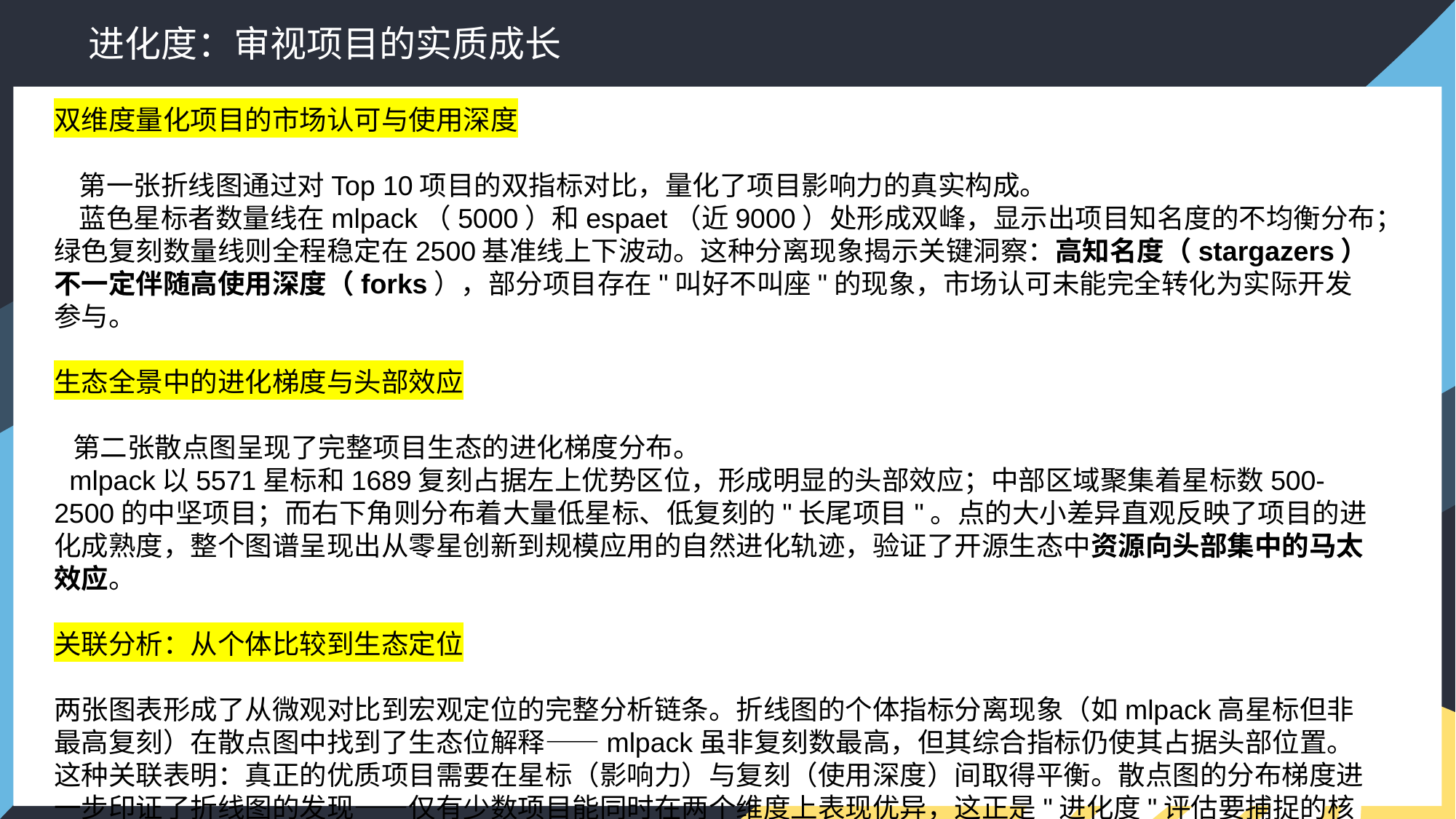

进化度：审视项目的实质成长
双维度量化项目的市场认可与使用深度

   第一张折线图通过对Top 10项目的双指标对比，量化了项目影响力的真实构成。
   蓝色星标者数量线在mlpack（5000）和espaet（近9000）处形成双峰，显示出项目知名度的不均衡分布；绿色复刻数量线则全程稳定在2500基准线上下波动。这种分离现象揭示关键洞察：高知名度（stargazers）不一定伴随高使用深度（forks），部分项目存在"叫好不叫座"的现象，市场认可未能完全转化为实际开发参与。

生态全景中的进化梯度与头部效应

  第二张散点图呈现了完整项目生态的进化梯度分布。
  mlpack以5571星标和1689复刻占据左上优势区位，形成明显的头部效应；中部区域聚集着星标数500-2500的中坚项目；而右下角则分布着大量低星标、低复刻的"长尾项目"。点的大小差异直观反映了项目的进化成熟度，整个图谱呈现出从零星创新到规模应用的自然进化轨迹，验证了开源生态中资源向头部集中的马太效应。

关联分析：从个体比较到生态定位

两张图表形成了从微观对比到宏观定位的完整分析链条。折线图的个体指标分离现象（如mlpack高星标但非最高复刻）在散点图中找到了生态位解释——mlpack虽非复刻数最高，但其综合指标仍使其占据头部位置。这种关联表明：真正的优质项目需要在星标（影响力）与复刻（使用深度）间取得平衡。散点图的分布梯度进一步印证了折线图的发现——仅有少数项目能同时在两个维度上表现优异，这正是"进化度"评估要捕捉的核心特征：可持续的实质成长而非单点爆发。